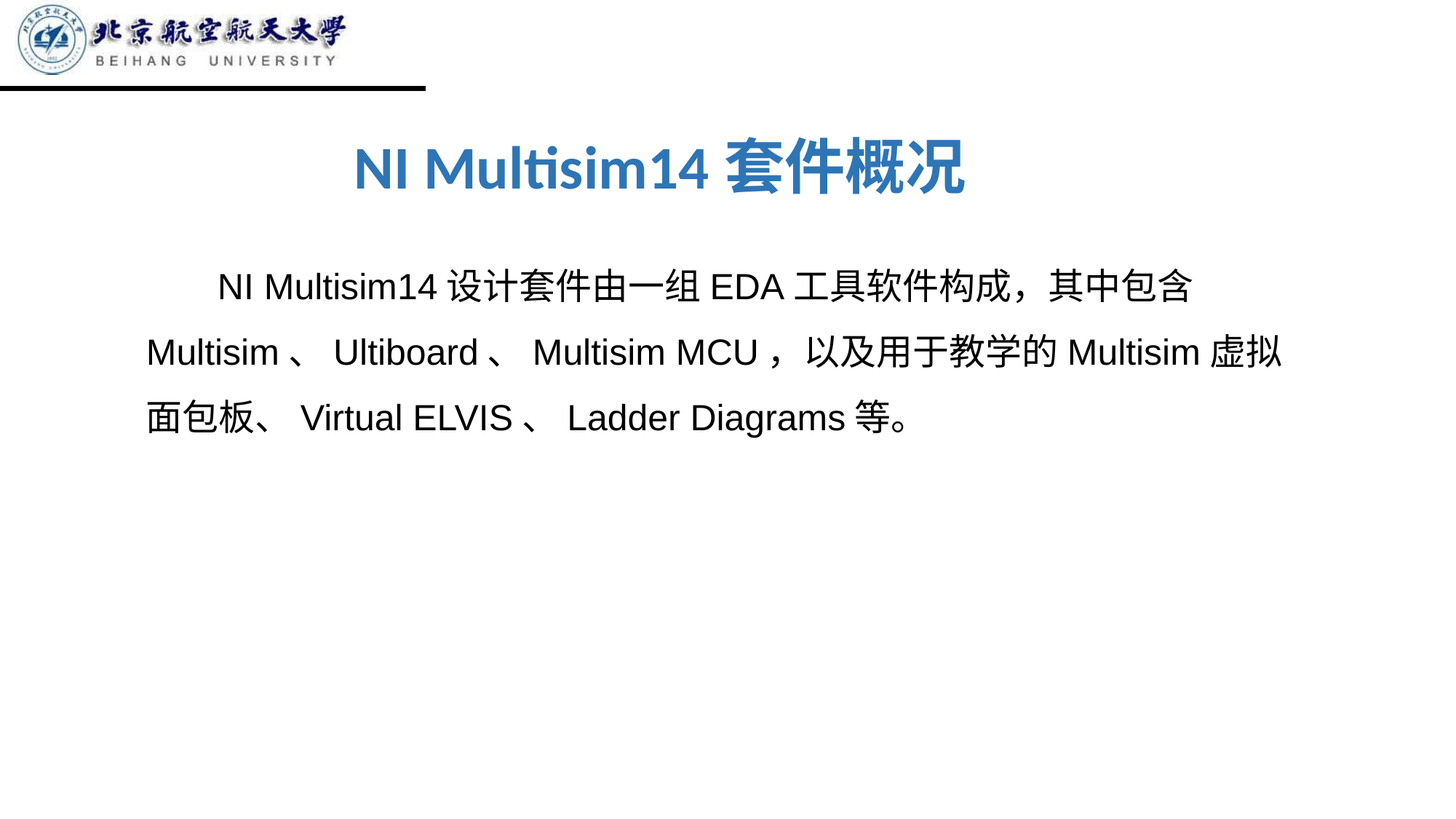

NI Multisim14套件概况
       NI Multisim14设计套件由一组EDA工具软件构成，其中包含Multisim、Ultiboard、Multisim MCU，以及用于教学的Multisim虚拟面包板、Virtual ELVIS、Ladder Diagrams等。